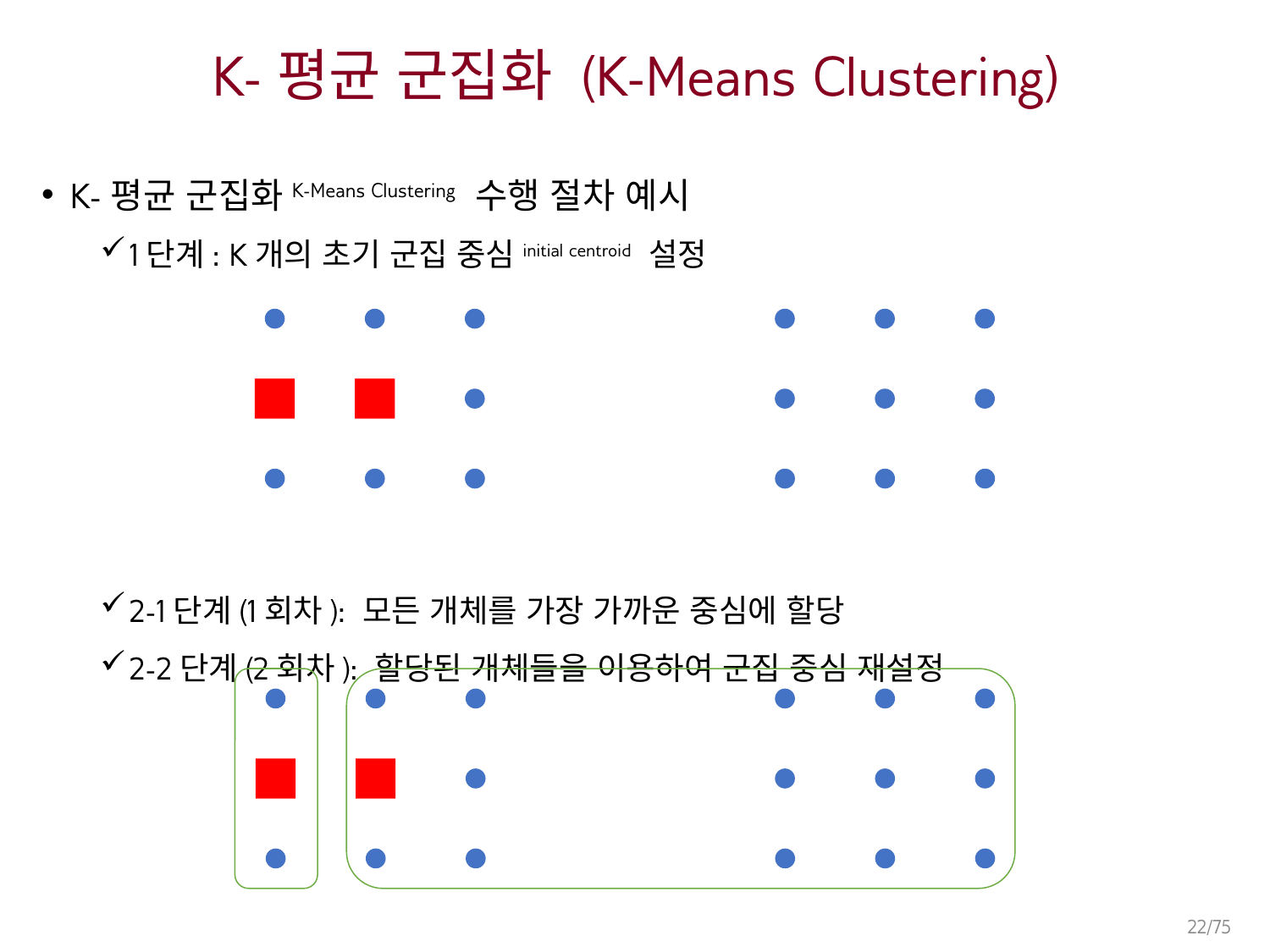

# K-평균 군집화 (K-Means Clustering)
K-평균 군집화K-Means Clustering 수행 절차 예시
1단계: K개의 초기 군집 중심initial centroid 설정

2-1단계(1회차): 모든 개체를 가장 가까운 중심에 할당
2-2단계(2회차): 할당된 개체들을 이용하여 군집 중심 재설정

22/75